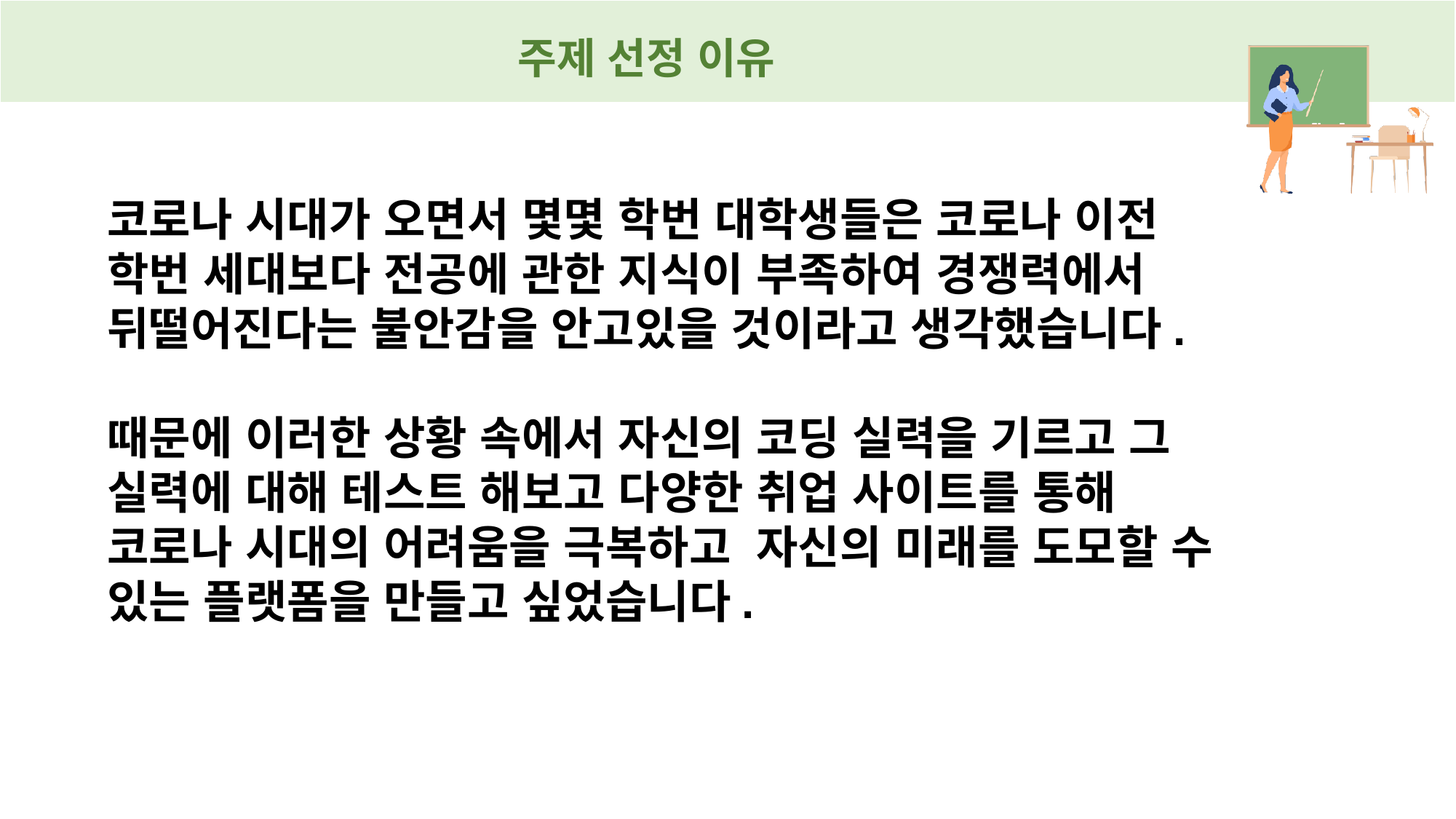

주제 선정 이유
코로나 시대가 오면서 몇몇 학번 대학생들은 코로나 이전 학번 세대보다 전공에 관한 지식이 부족하여 경쟁력에서 뒤떨어진다는 불안감을 안고있을 것이라고 생각했습니다.

때문에 이러한 상황 속에서 자신의 코딩 실력을 기르고 그 실력에 대해 테스트 해보고 다양한 취업 사이트를 통해 코로나 시대의 어려움을 극복하고  자신의 미래를 도모할 수 있는 플랫폼을 만들고 싶었습니다.